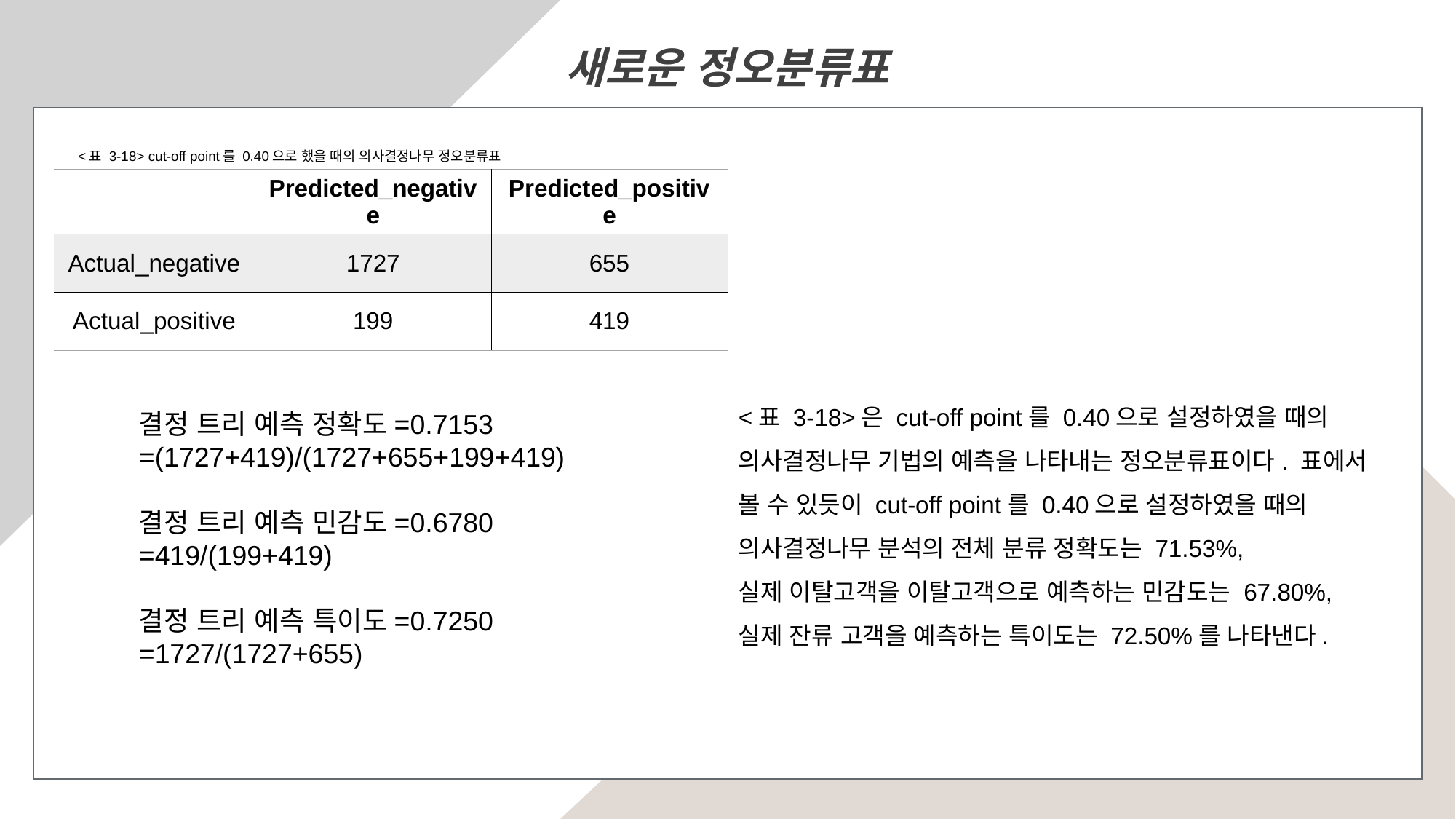

새로운 정오분류표

<표 3-18> cut-off point를 0.40으로 했을 때의 의사결정나무 정오분류표
|  | Predicted\_negative | Predicted\_positive |
| --- | --- | --- |
| Actual\_negative | 1727 | 655 |
| Actual\_positive | 199 | 419 |

<표 3-18>은 cut-off point를 0.40으로 설정하였을 때의
의사결정나무 기법의 예측을 나타내는 정오분류표이다. 표에서 볼 수 있듯이 cut-off point를 0.40으로 설정하였을 때의
의사결정나무 분석의 전체 분류 정확도는 71.53%,
실제 이탈고객을 이탈고객으로 예측하는 민감도는 67.80%,
실제 잔류 고객을 예측하는 특이도는 72.50%를 나타낸다.
결정 트리 예측 정확도=0.7153
=(1727+419)/(1727+655+199+419)

결정 트리 예측 민감도=0.6780
=419/(199+419)

결정 트리 예측 특이도=0.7250
=1727/(1727+655)